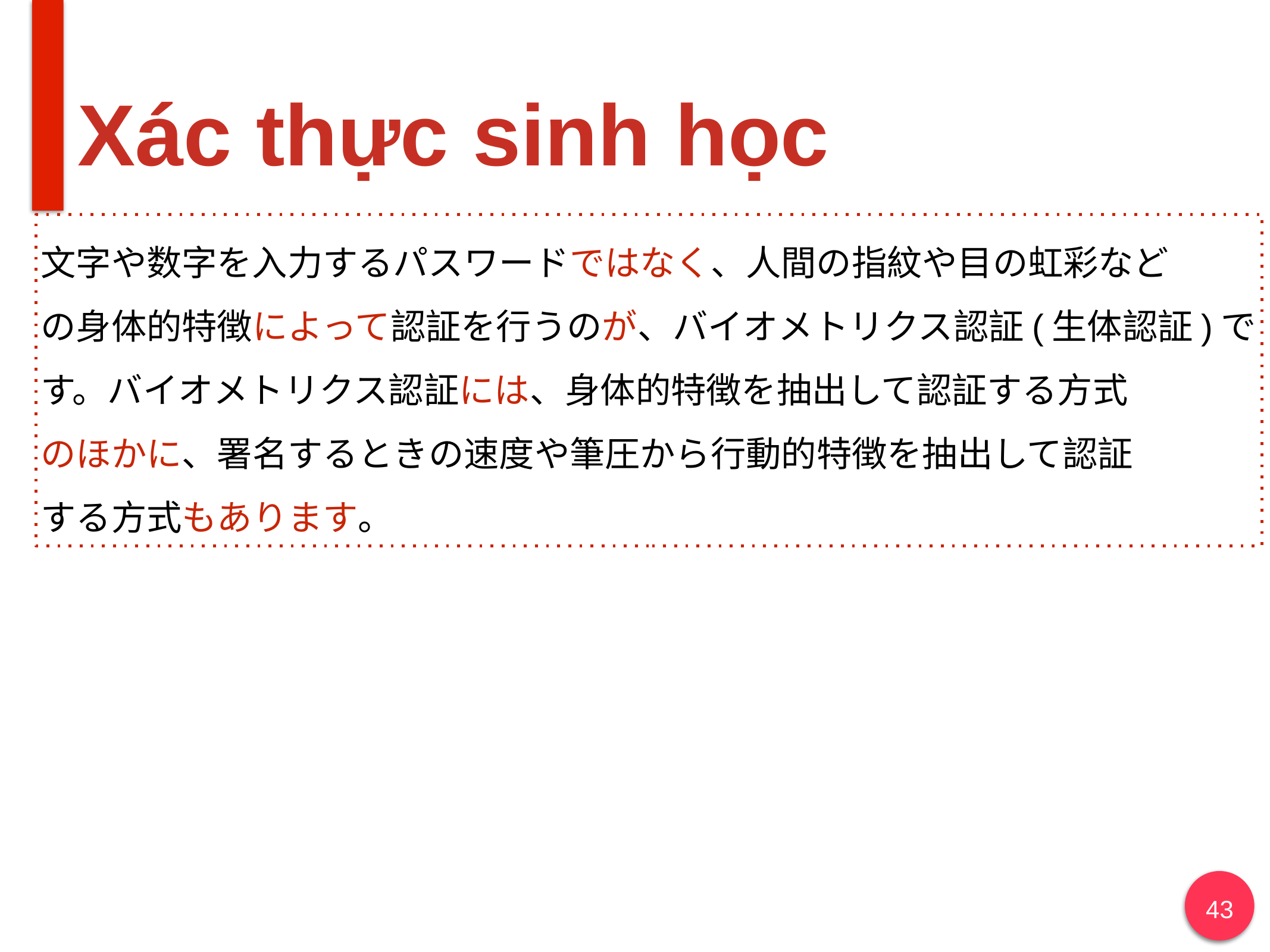

# Xác thực sinh học
文字や数字を入力するパスワードではなく、人間の指紋や目の虹彩など
の身体的特徴によって認証を行うのが、バイオメトリクス認証(生体認証)です。バイオメトリクス認証には、身体的特徴を抽出して認証する方式
のほかに、署名するときの速度や筆圧から行動的特徴を抽出して認証
する方式もあります。

43